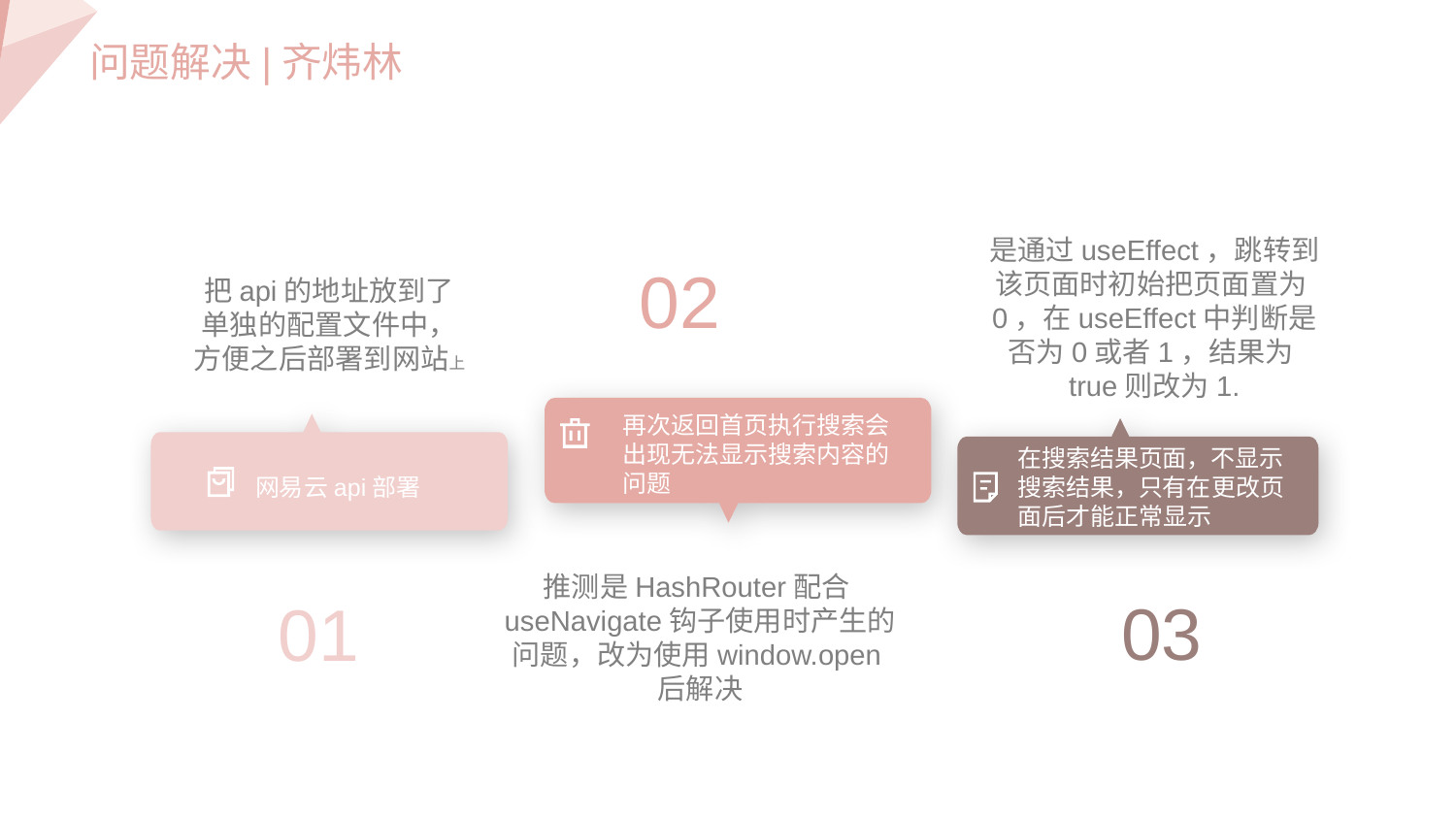

问题解决|齐炜林
是通过useEffect，跳转到该页面时初始把页面置为0，在useEffect中判断是否为0或者1，结果为true则改为1.
02
把api的地址放到了单独的配置文件中，方便之后部署到网站上

再次返回首页执行搜索会出现无法显示搜索内容的问题

在搜索结果页面，不显示搜索结果，只有在更改页面后才能正常显示
网易云api部署

推测是HashRouter配合useNavigate钩子使用时产生的问题，改为使用window.open后解决
03
01